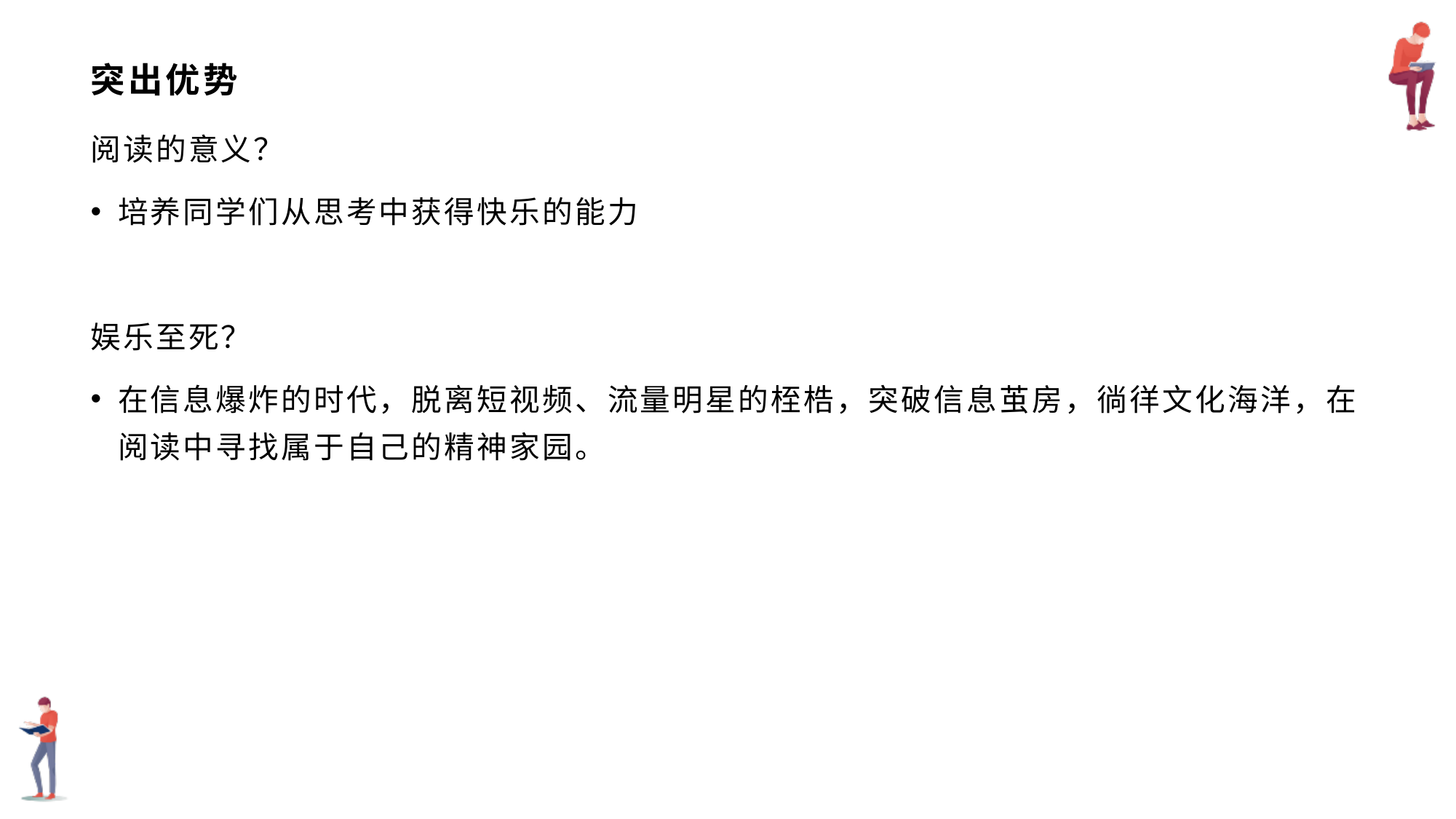

# 突出优势
阅读的意义？
培养同学们从思考中获得快乐的能力

娱乐至死？
在信息爆炸的时代，脱离短视频、流量明星的桎梏，突破信息茧房，徜徉文化海洋，在阅读中寻找属于自己的精神家园。